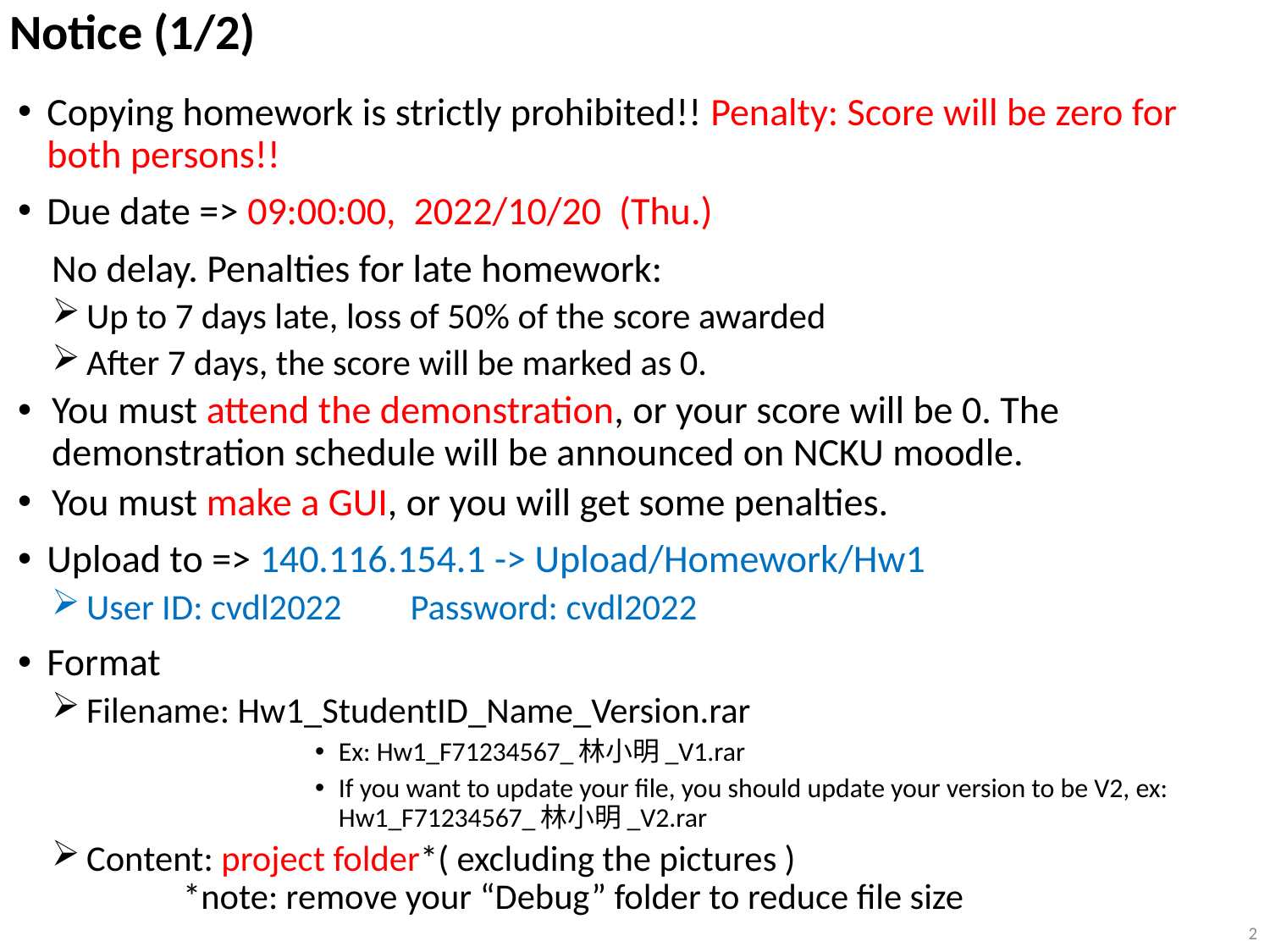

Notice (1/2)
Copying homework is strictly prohibited!! Penalty: Score will be zero for both persons!!
Due date => 09:00:00,  2022/10/20  (Thu.)
No delay. Penalties for late homework:
Up to 7 days late, loss of 50% of the score awarded
After 7 days, the score will be marked as 0.
You must attend the demonstration, or your score will be 0. The demonstration schedule will be announced on NCKU moodle.
You must make a GUI, or you will get some penalties.
Upload to => 140.116.154.1 -> Upload/Homework/Hw1
User ID: cvdl2022 	Password: cvdl2022
Format
Filename: Hw1_StudentID_Name_Version.rar
Ex: Hw1_F71234567_林小明_V1.rar
If you want to update your file, you should update your version to be V2, ex: Hw1_F71234567_林小明_V2.rar
Content: project folder*( excluding the pictures )
	            *note: remove your “Debug” folder to reduce file size

2